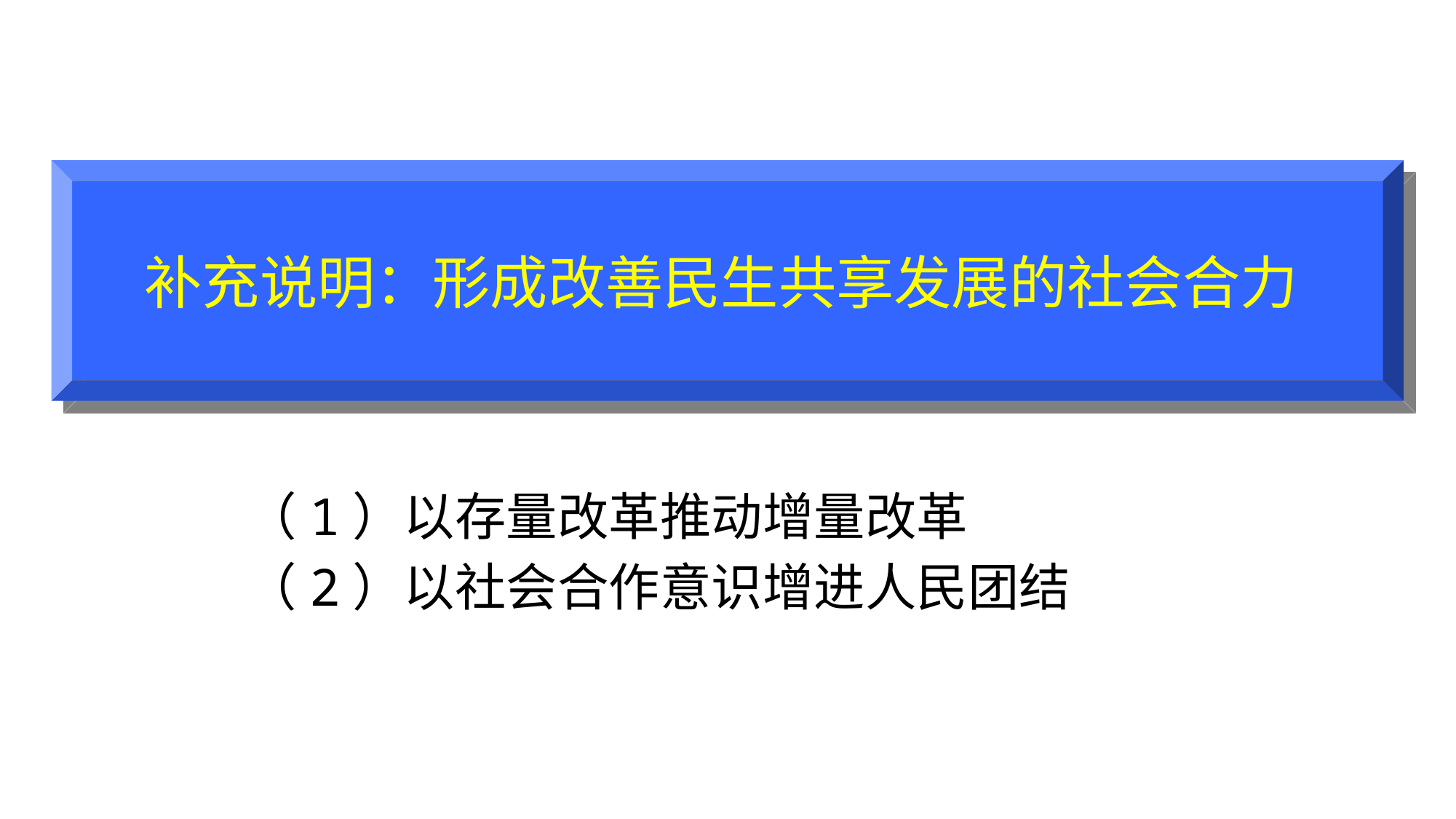

补充说明：形成改善民生共享发展的社会合力
（1）以存量改革推动增量改革
（2）以社会合作意识增进人民团结